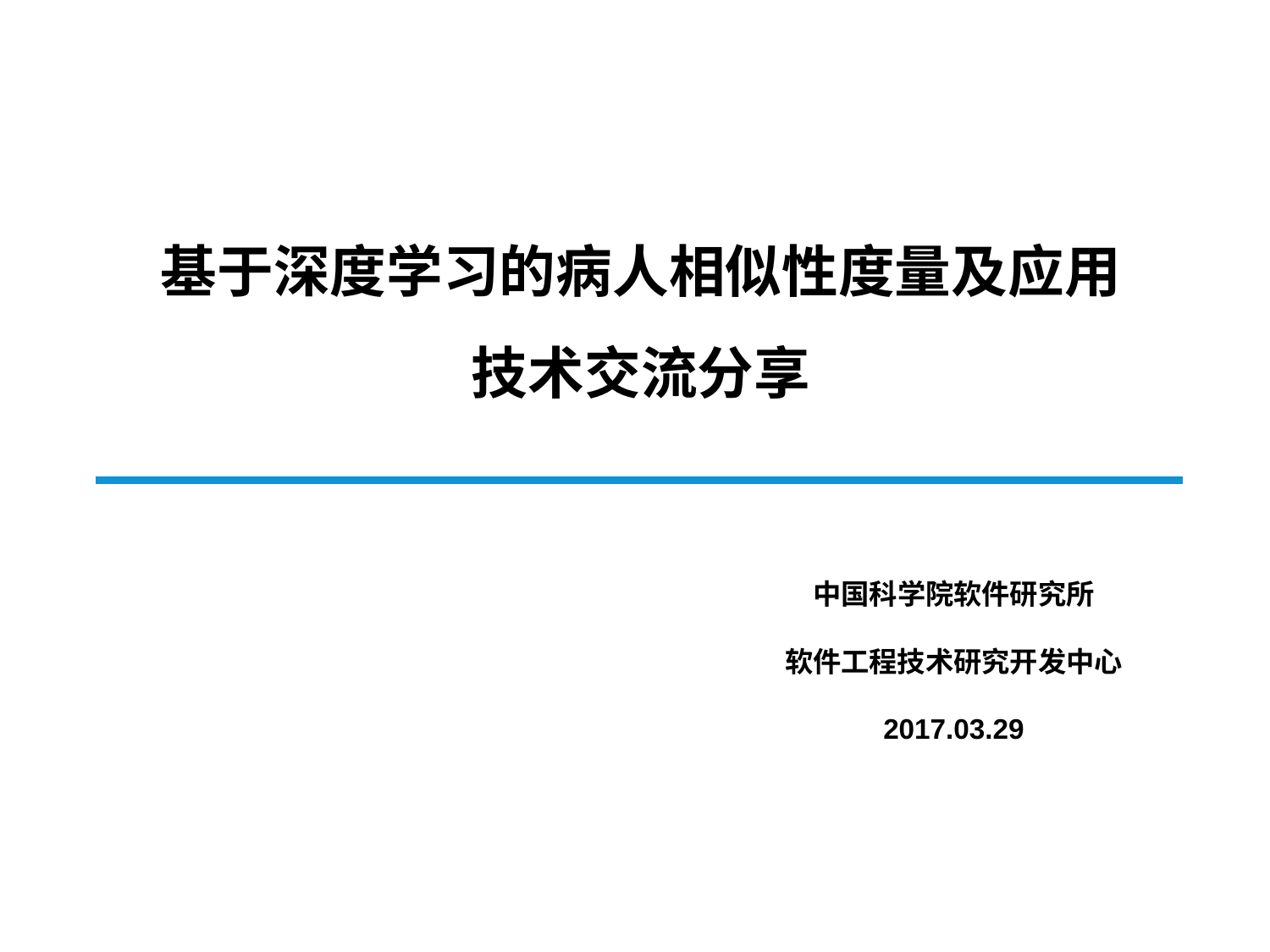

# 基于深度学习的病人相似性度量及应用 技术交流分享
中国科学院软件研究所
软件工程技术研究开发中心
2017.03.29